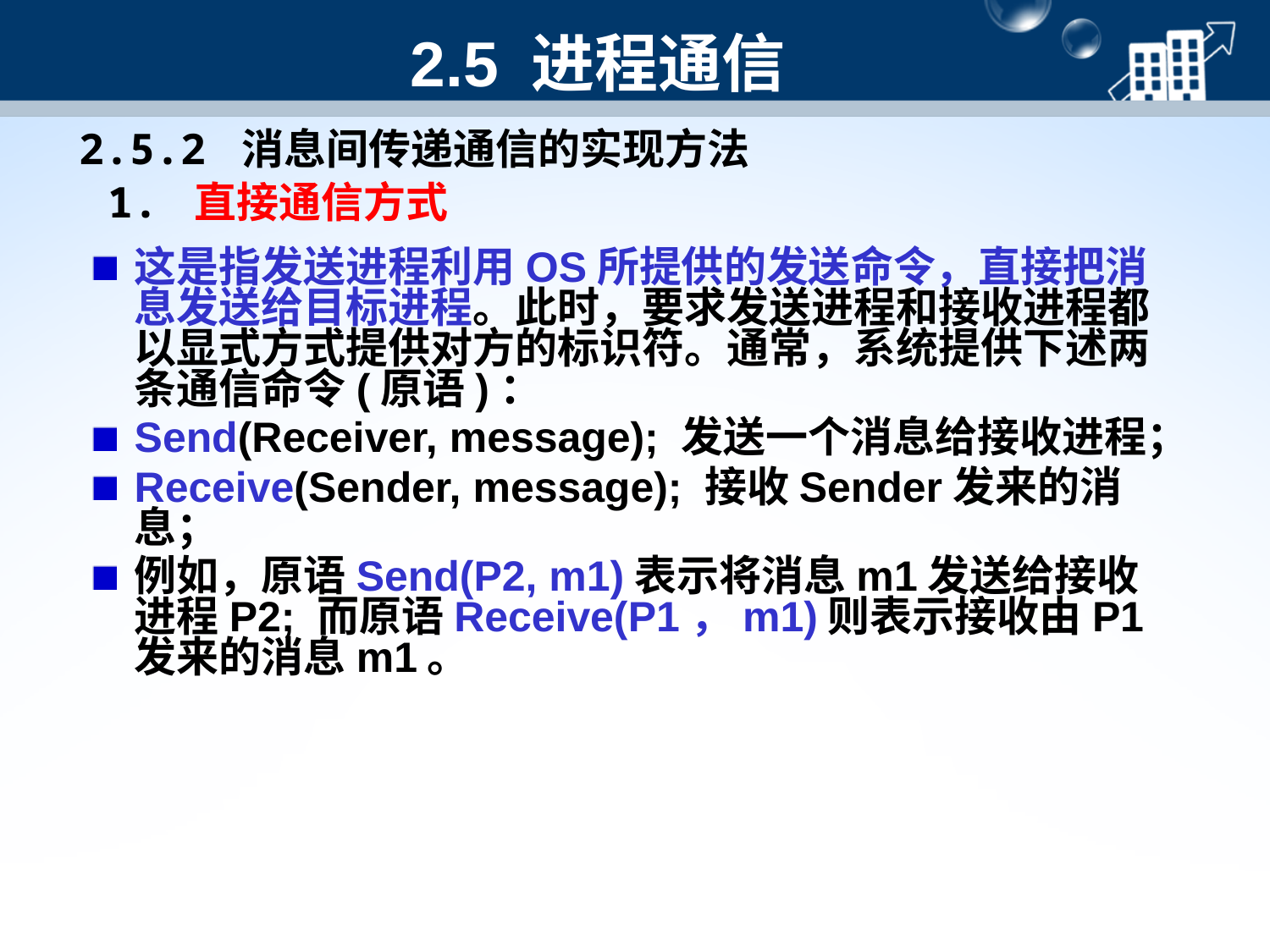

# 2.5 进程通信
2.5.2 消息间传递通信的实现方法
1. 直接通信方式
这是指发送进程利用OS所提供的发送命令，直接把消息发送给目标进程。此时，要求发送进程和接收进程都以显式方式提供对方的标识符。通常，系统提供下述两条通信命令(原语)：
Send(Receiver, message); 发送一个消息给接收进程；
Receive(Sender, message); 接收Sender发来的消息；
例如，原语Send(P2, m1)表示将消息m1发送给接收进程P2; 而原语Receive(P1，m1)则表示接收由P1发来的消息m1。